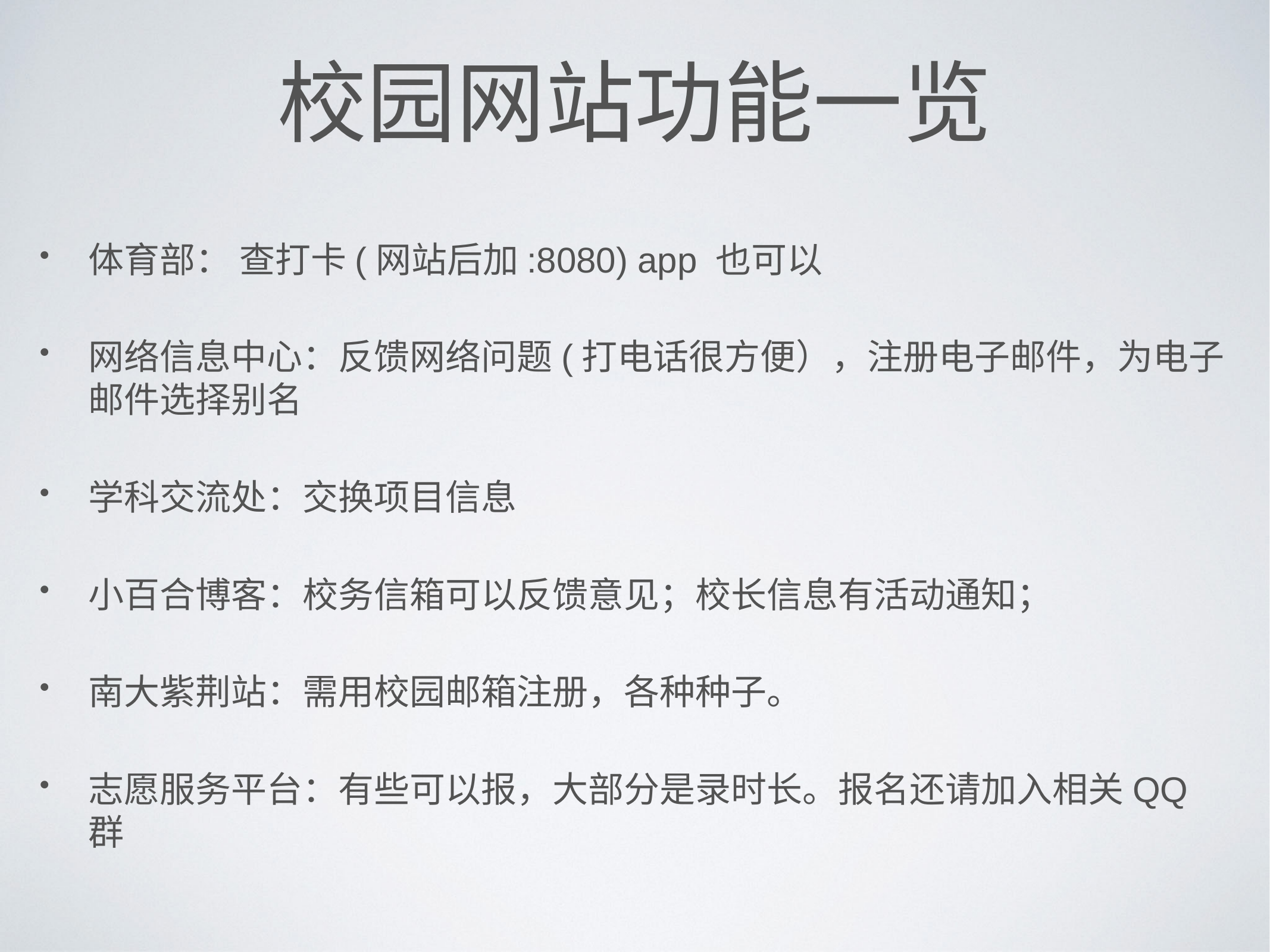

# 校园网站功能一览
体育部： 查打卡(网站后加:8080) app 也可以
网络信息中心：反馈网络问题(打电话很方便），注册电子邮件，为电子邮件选择别名
学科交流处：交换项目信息
小百合博客：校务信箱可以反馈意见；校长信息有活动通知；
南大紫荆站：需用校园邮箱注册，各种种子。
志愿服务平台：有些可以报，大部分是录时长。报名还请加入相关QQ群